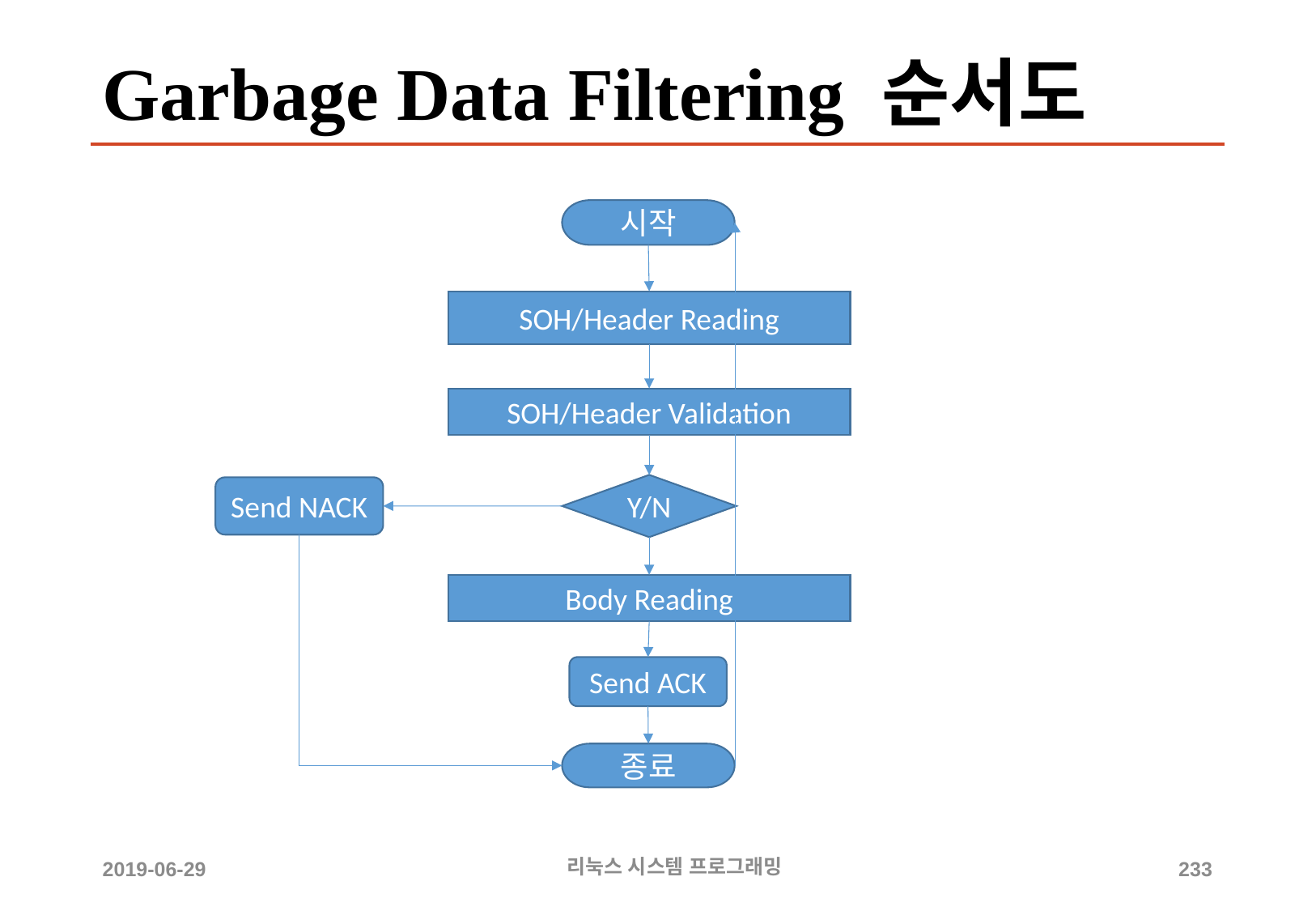

# Garbage Data Filtering 순서도
시작
SOH/Header Reading
SOH/Header Validation
Y/N
Send NACK
Body Reading
Send ACK
종료
2019-06-29
리눅스 시스템 프로그래밍
233